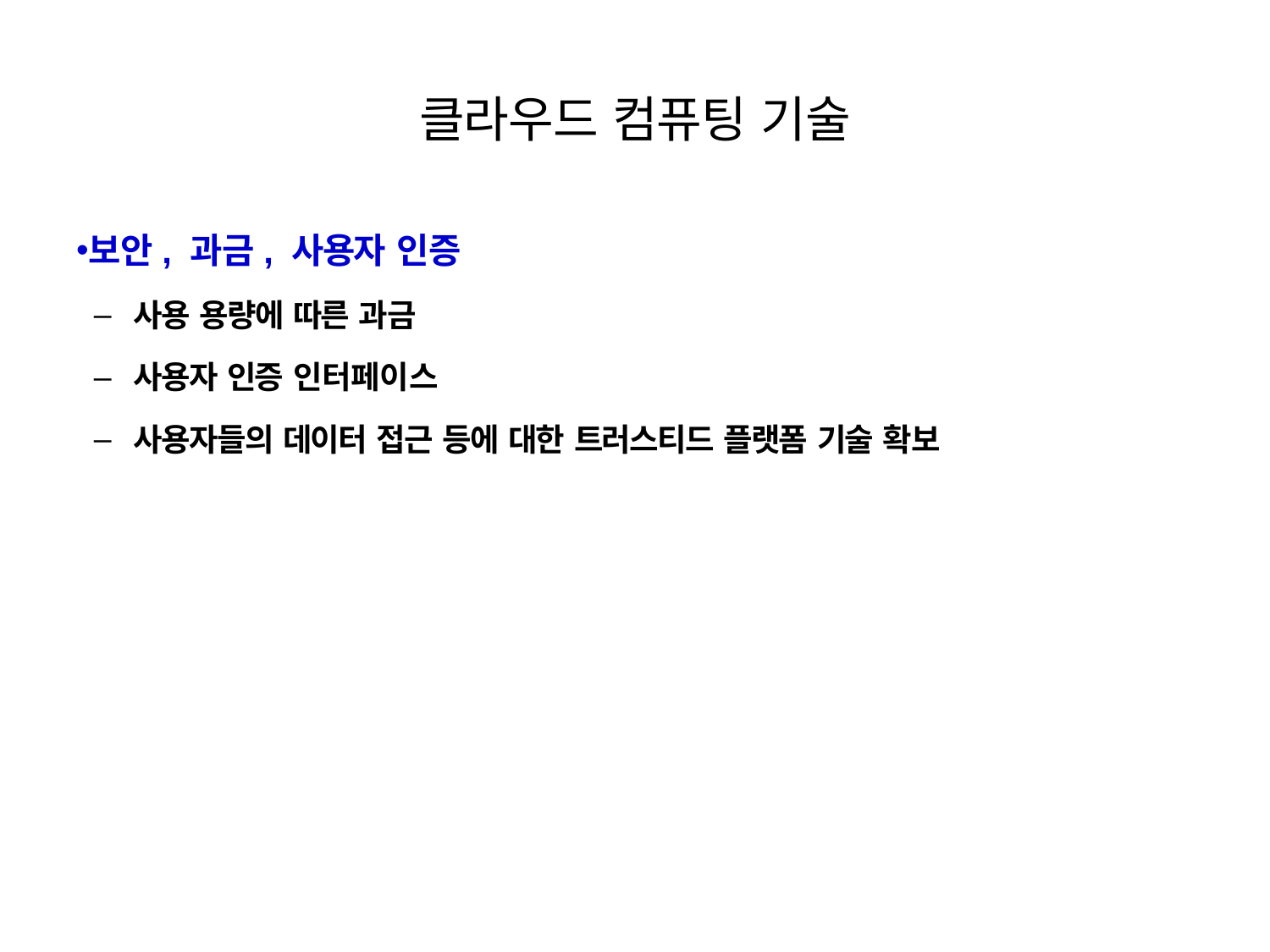

# 클라우드 컴퓨팅 기술
보안, 과금, 사용자 인증
사용 용량에 따른 과금
사용자 인증 인터페이스
사용자들의 데이터 접근 등에 대한 트러스티드 플랫폼 기술 확보